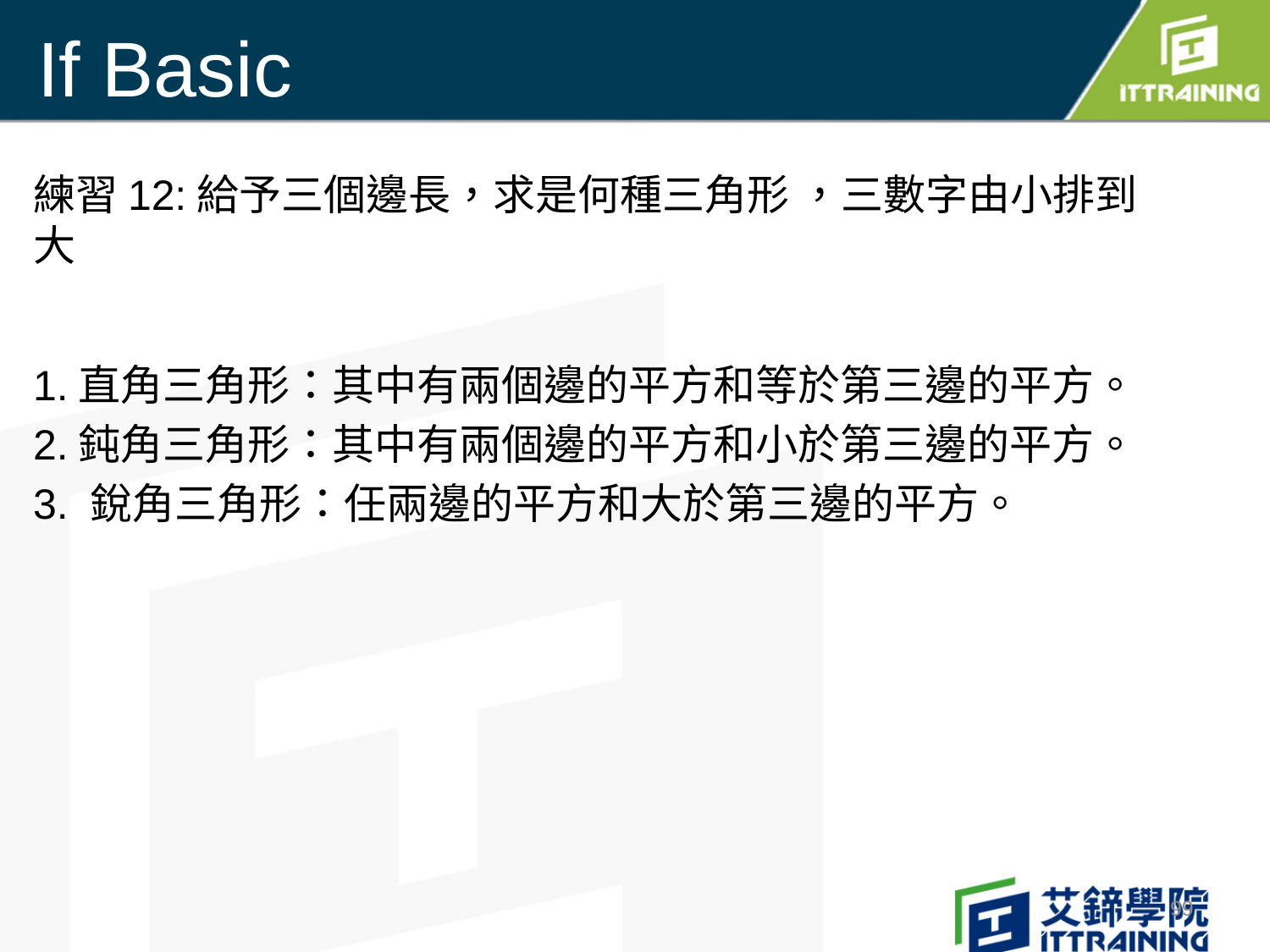

# If Basic
練習12:給予三個邊長，求是何種三角形 ，三數字由小排到大
1.直角三角形：其中有兩個邊的平方和等於第三邊的平方。
2.鈍角三角形：其中有兩個邊的平方和小於第三邊的平方。
3. 銳角三角形：任兩邊的平方和大於第三邊的平方。

99